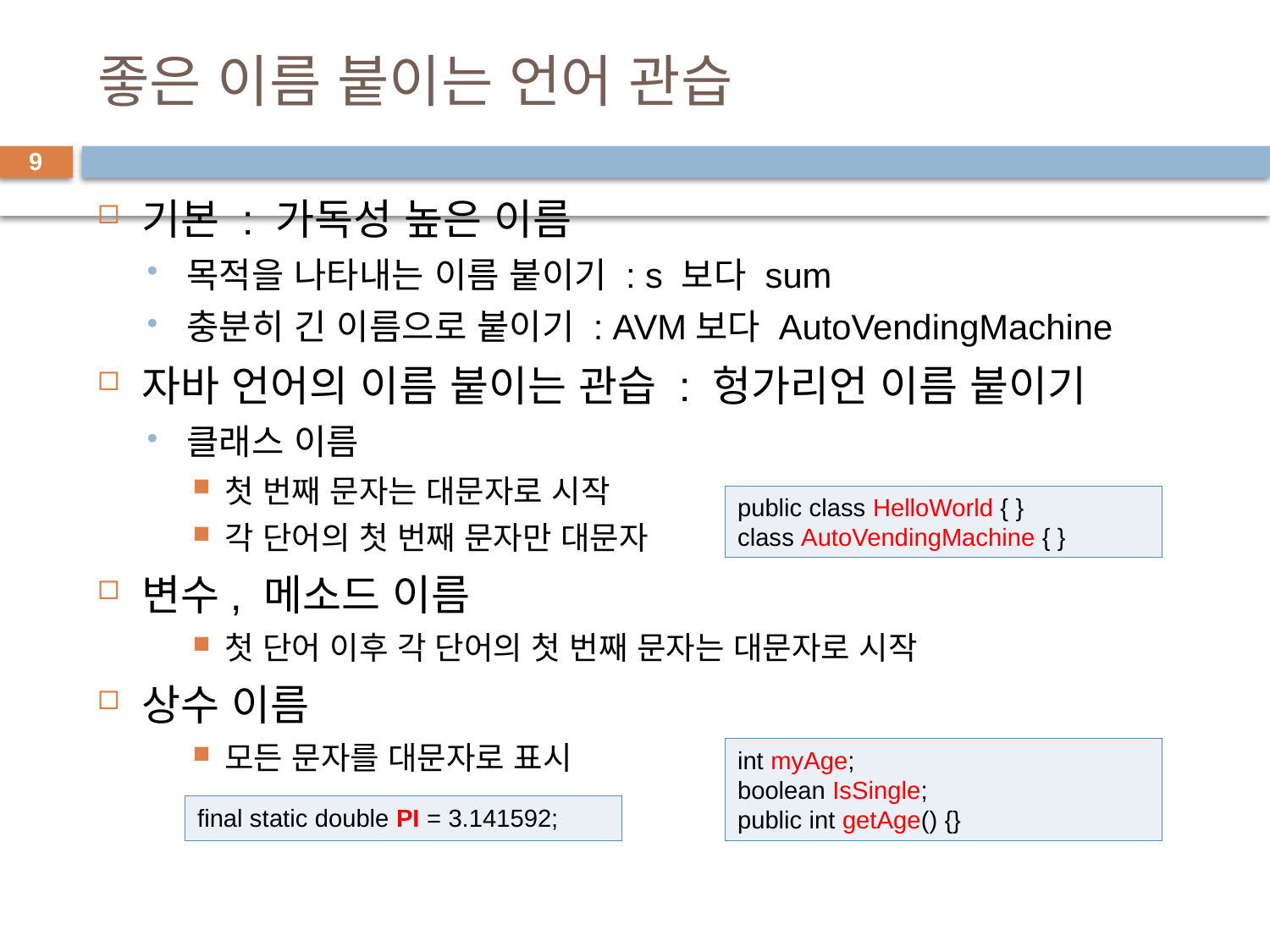

# 좋은 이름 붙이는 언어 관습
9
기본 : 가독성 높은 이름
목적을 나타내는 이름 붙이기 : s 보다 sum
충분히 긴 이름으로 붙이기 : AVM보다 AutoVendingMachine
자바 언어의 이름 붙이는 관습 : 헝가리언 이름 붙이기
클래스 이름
첫 번째 문자는 대문자로 시작
각 단어의 첫 번째 문자만 대문자
변수, 메소드 이름
첫 단어 이후 각 단어의 첫 번째 문자는 대문자로 시작
상수 이름
모든 문자를 대문자로 표시

public class HelloWorld { }
class AutoVendingMachine { }
int myAge;
boolean IsSingle;
public int getAge() {}
final static double PI = 3.141592;